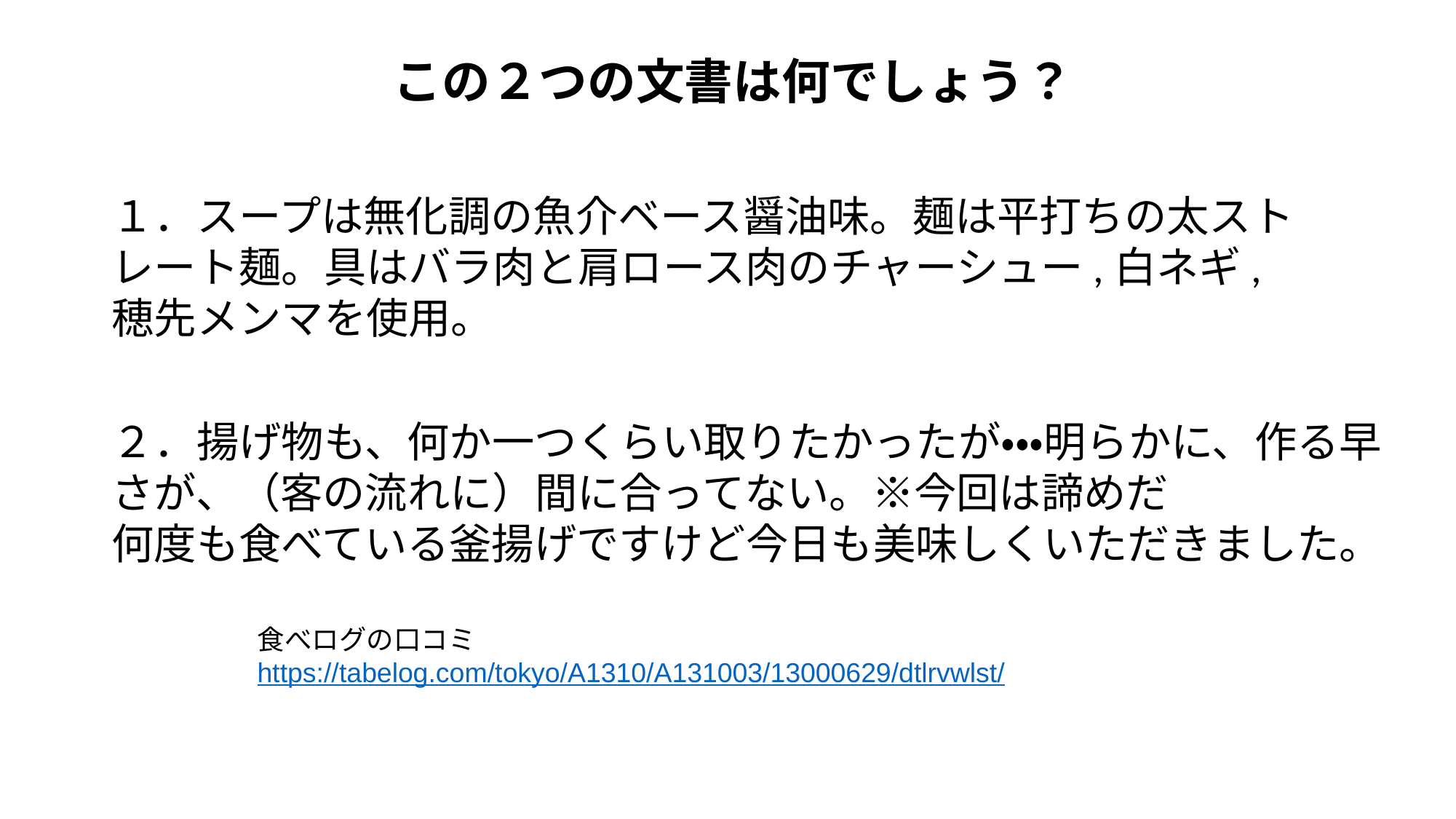

この２つの文書は何でしょう？
１．スープは無化調の魚介ベース醤油味。麺は平打ちの太ストレート麺。具はバラ肉と肩ロース肉のチャーシュー,白ネギ,穂先メンマを使用。
２．揚げ物も、何か一つくらい取りたかったが・・・明らかに、作る早さが、（客の流れに）間に合ってない。※今回は諦めだ
何度も食べている釜揚げですけど今日も美味しくいただきました。
食べログの口コミ
https://tabelog.com/tokyo/A1310/A131003/13000629/dtlrvwlst/